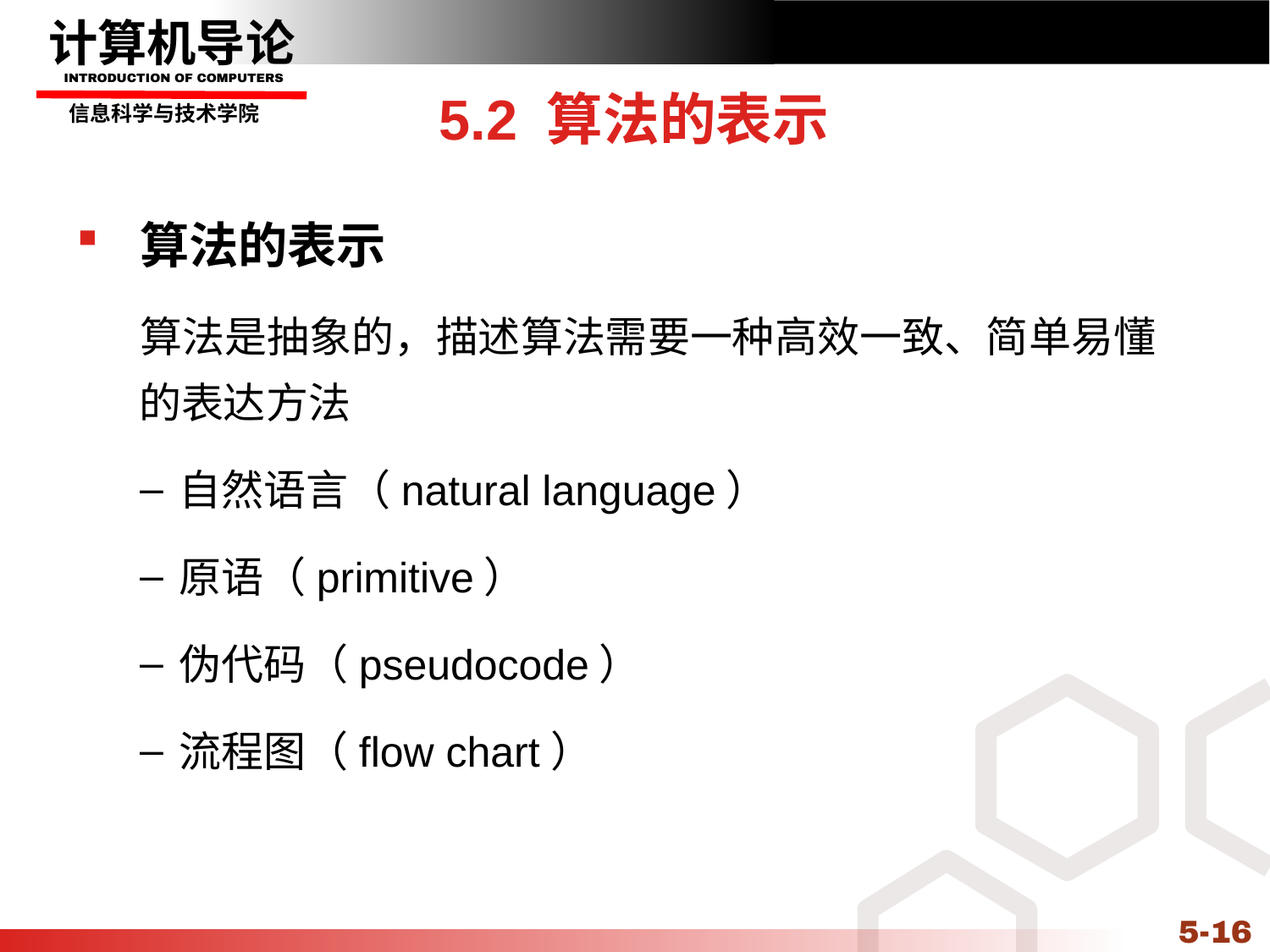

# 5.2 算法的表示
算法的表示
算法是抽象的，描述算法需要一种高效一致、简单易懂的表达方法
自然语言（natural language）
原语（primitive）
伪代码（pseudocode）
流程图（flow chart）
5-16